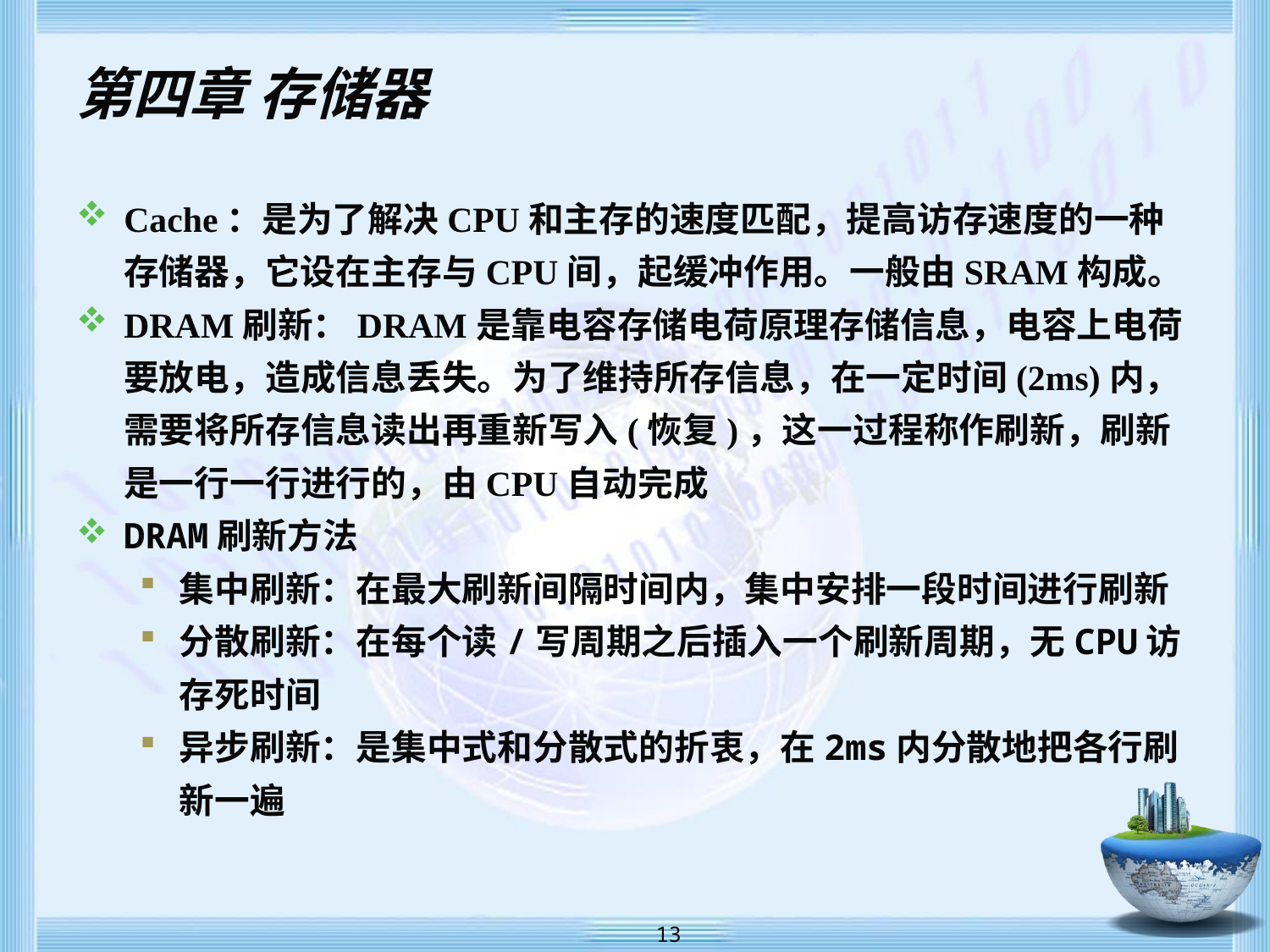

# 第四章 存储器
Cache：是为了解决CPU和主存的速度匹配，提高访存速度的一种存储器，它设在主存与CPU间，起缓冲作用。一般由SRAM构成。
DRAM刷新：DRAM是靠电容存储电荷原理存储信息，电容上电荷要放电，造成信息丢失。为了维持所存信息，在一定时间(2ms)内，需要将所存信息读出再重新写入(恢复)，这一过程称作刷新，刷新是一行一行进行的，由CPU自动完成
DRAM刷新方法
集中刷新：在最大刷新间隔时间内，集中安排一段时间进行刷新
分散刷新：在每个读/写周期之后插入一个刷新周期，无CPU访存死时间
异步刷新：是集中式和分散式的折衷，在2ms内分散地把各行刷新一遍

    13